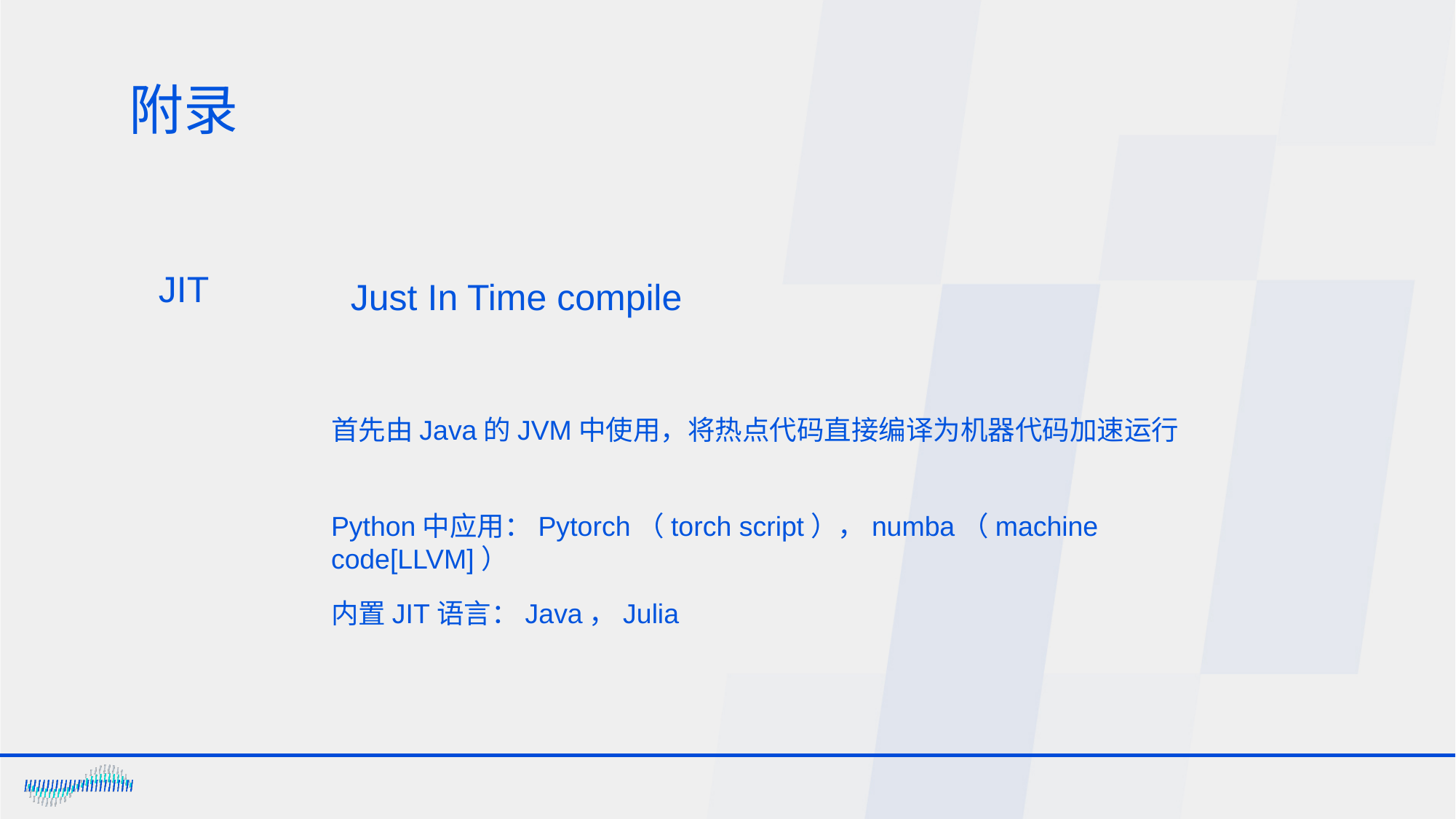

附录
# JIT
Just In Time compile
首先由Java的JVM中使用，将热点代码直接编译为机器代码加速运行
Python中应用：Pytorch（torch script），numba（machine code[LLVM]）
内置JIT语言：Java，Julia